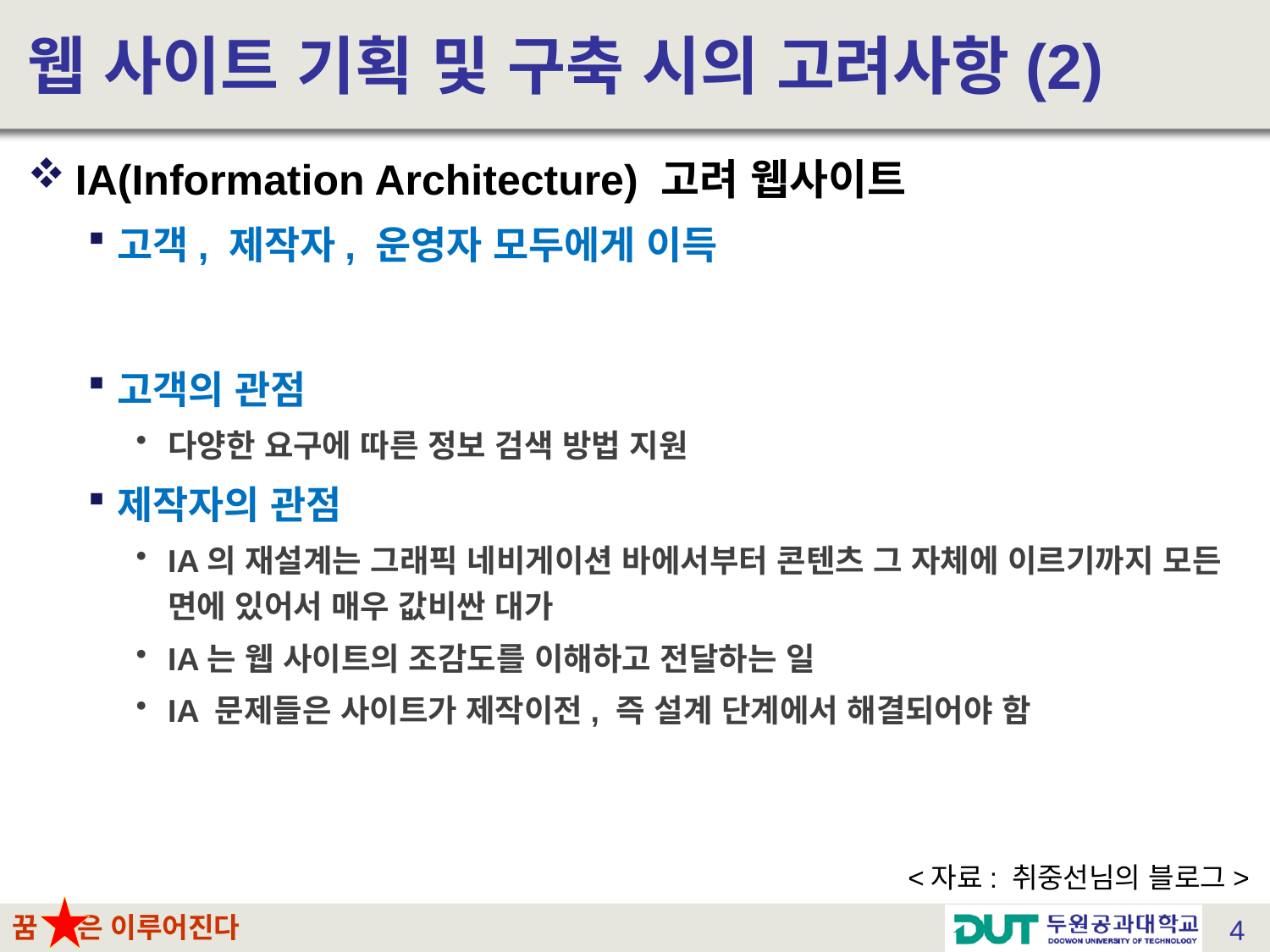

# 웹 사이트 기획 및 구축 시의 고려사항(2)
IA(Information Architecture) 고려 웹사이트
고객, 제작자, 운영자 모두에게 이득

고객의 관점
다양한 요구에 따른 정보 검색 방법 지원
제작자의 관점
IA의 재설계는 그래픽 네비게이션 바에서부터 콘텐츠 그 자체에 이르기까지 모든 면에 있어서 매우 값비싼 대가
IA는 웹 사이트의 조감도를 이해하고 전달하는 일
IA 문제들은 사이트가 제작이전, 즉 설계 단계에서 해결되어야 함
<자료: 취중선님의 블로그>